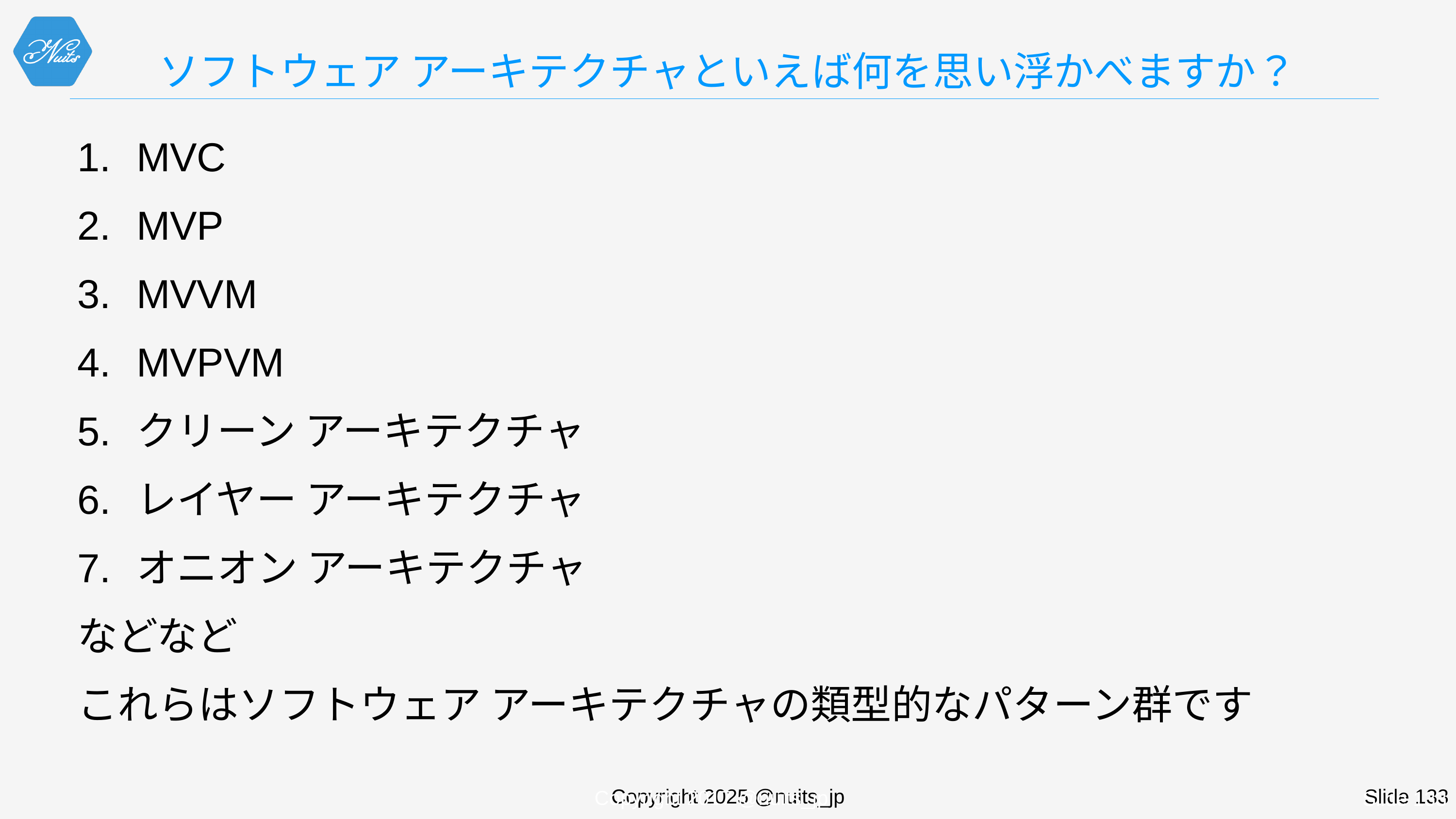

# ソフトウェア アーキテクチャといえば何を思い浮かべますか？
MVC
MVP
MVVM
MVPVM
クリーン アーキテクチャ
レイヤー アーキテクチャ
オニオン アーキテクチャ
などなど
これらはソフトウェア アーキテクチャの類型的なパターン群です

Copyright 2017 @nuits_jp
Slide 133